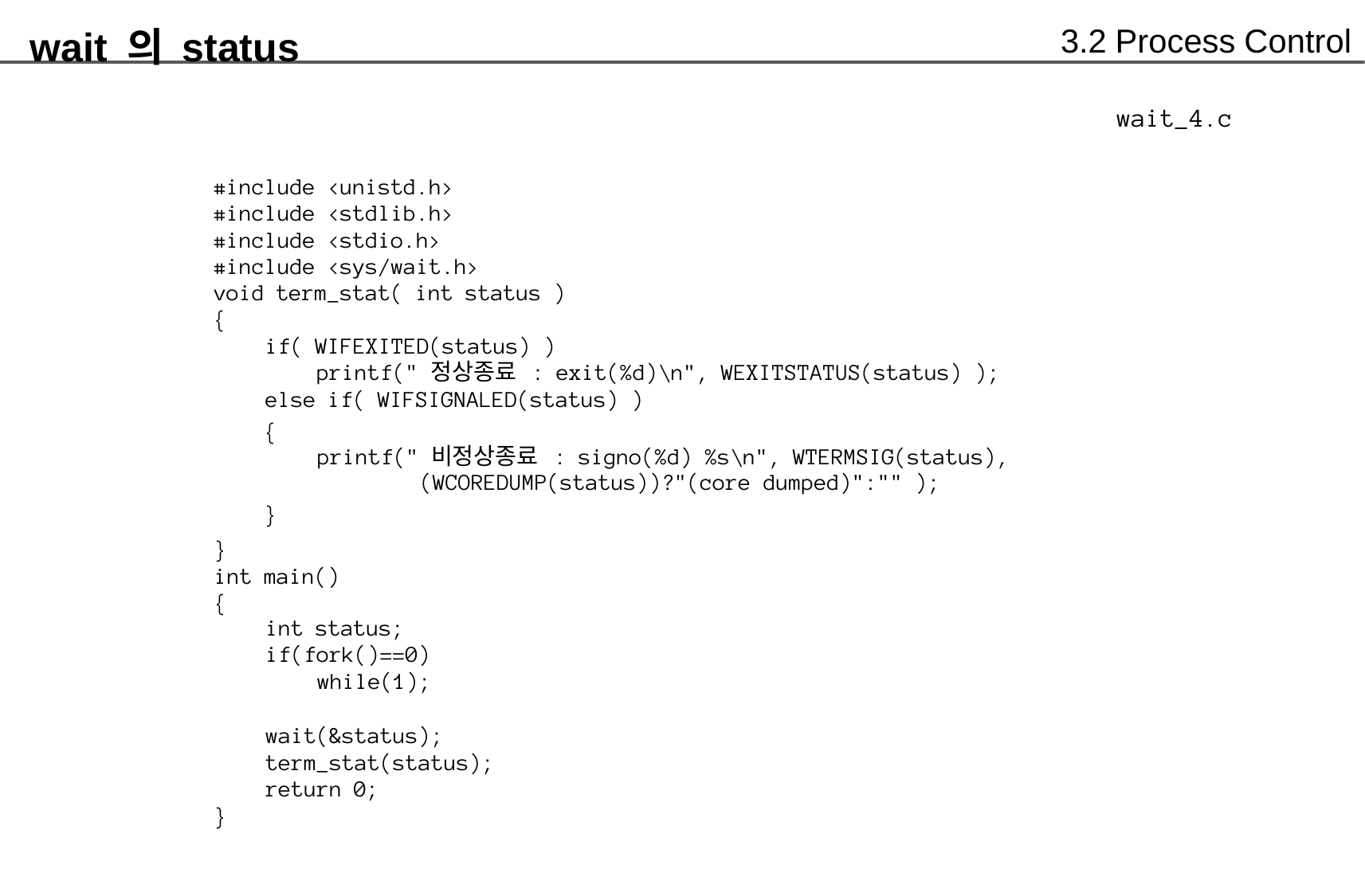

3.2 Process Control

	wait_4.c
wait 의 status

	#include  <unistd.h>
	#include  <stdlib.h>
	#include  <stdio.h>
	#include  <sys/wait.h>
	void  term_stat(  int  status  )
	{
		if(  WIFEXITED(status)  )
			printf(" 정상종료  :  exit(%d)\n",  WEXITSTATUS(status)  );
		else  if(  WIFSIGNALED(status)  )

{

}
printf(" 비정상종료  :  signo(%d)  %s\n",  WTERMSIG(status),
	(WCOREDUMP(status))?"(core  dumped)":""  );
}
int  main()
{
	int  status;
	if(fork()==0)
		while(1);

	wait(&status);
	term_stat(status);
	return  0;
}